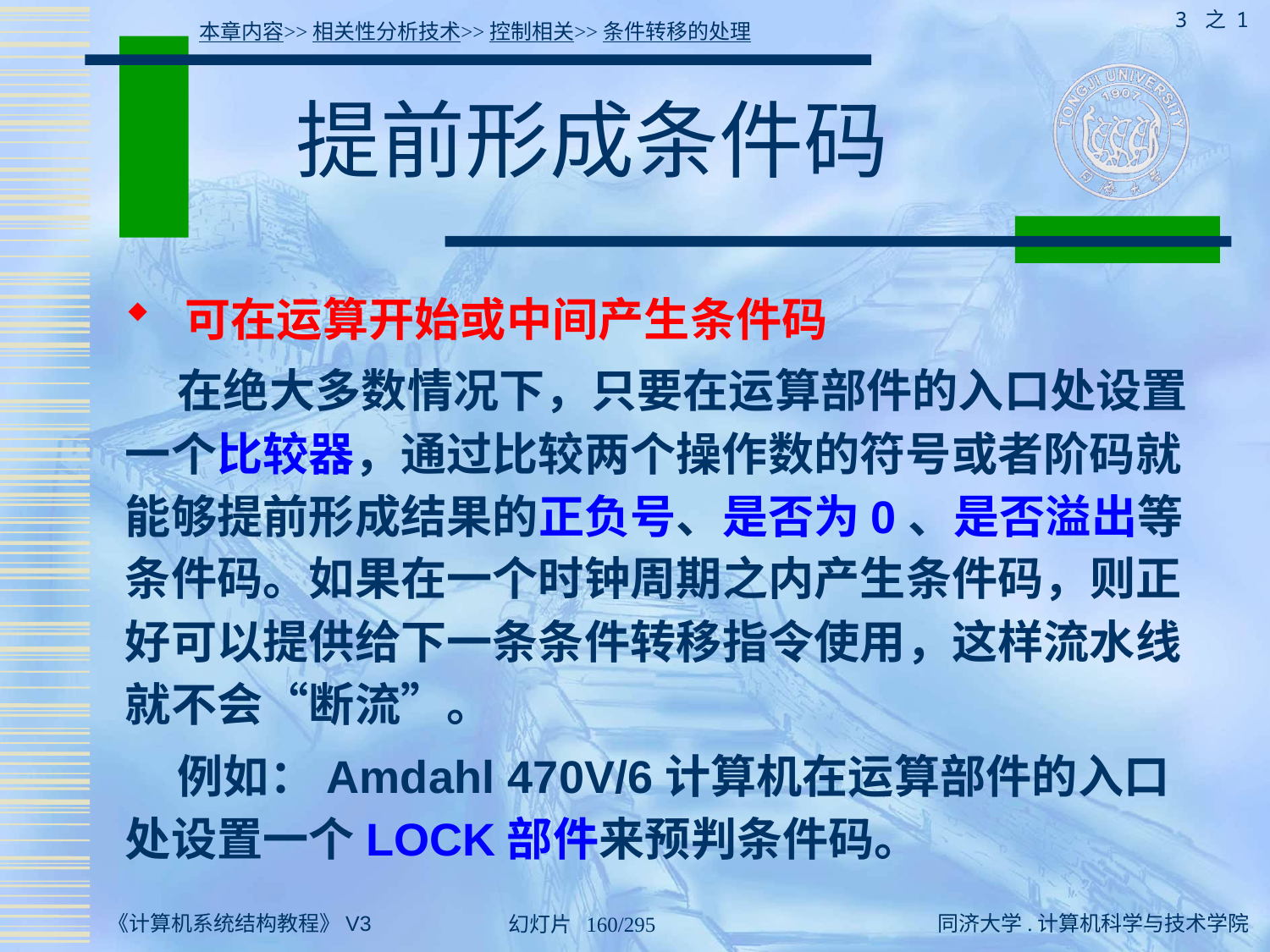

3 之 1
本章内容>>相关性分析技术>>控制相关>>条件转移的处理
# 提前形成条件码
  可在运算开始或中间产生条件码
    在绝大多数情况下，只要在运算部件的入口处设置一个比较器，通过比较两个操作数的符号或者阶码就能够提前形成结果的正负号、是否为0、是否溢出等条件码。如果在一个时钟周期之内产生条件码，则正好可以提供给下一条条件转移指令使用，这样流水线就不会“断流”。
    例如：Amdahl 470V/6计算机在运算部件的入口处设置一个LOCK部件来预判条件码。